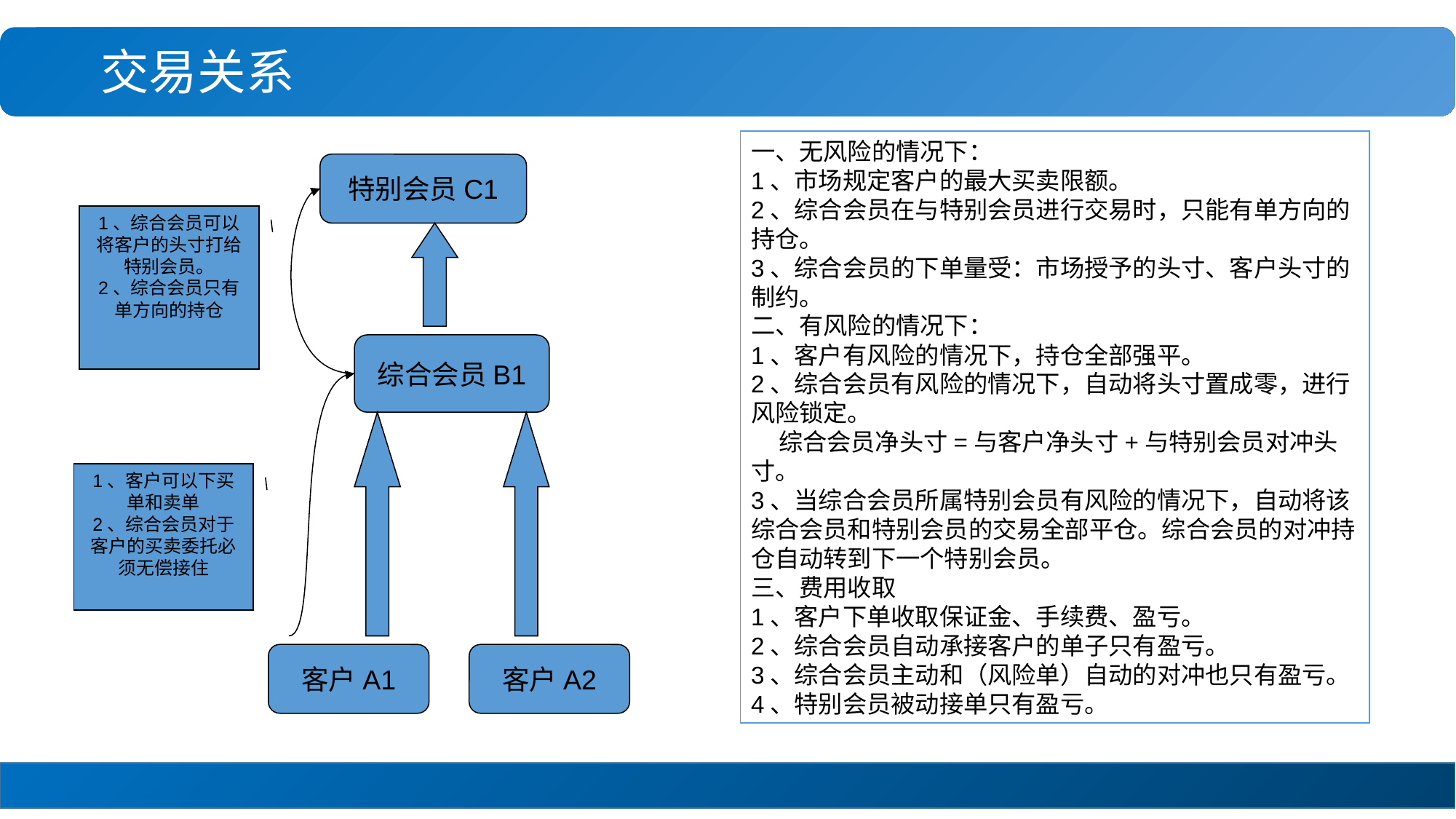

交易关系
一、无风险的情况下：
1、市场规定客户的最大买卖限额。
2、综合会员在与特别会员进行交易时，只能有单方向的持仓。
3、综合会员的下单量受：市场授予的头寸、客户头寸的制约。
二、有风险的情况下：
1、客户有风险的情况下，持仓全部强平。
2、综合会员有风险的情况下，自动将头寸置成零，进行风险锁定。
    综合会员净头寸=与客户净头寸+与特别会员对冲头寸。
3、当综合会员所属特别会员有风险的情况下，自动将该综合会员和特别会员的交易全部平仓。综合会员的对冲持仓自动转到下一个特别会员。
三、费用收取
1、客户下单收取保证金、手续费、盈亏。
2、综合会员自动承接客户的单子只有盈亏。
3、综合会员主动和（风险单）自动的对冲也只有盈亏。
4、特别会员被动接单只有盈亏。
特别会员C1
1、综合会员可以将客户的头寸打给特别会员。
2、综合会员只有单方向的持仓

综合会员B1

1、客户可以下买单和卖单
2、综合会员对于客户的买卖委托必须无偿接住
客户A1
客户A2